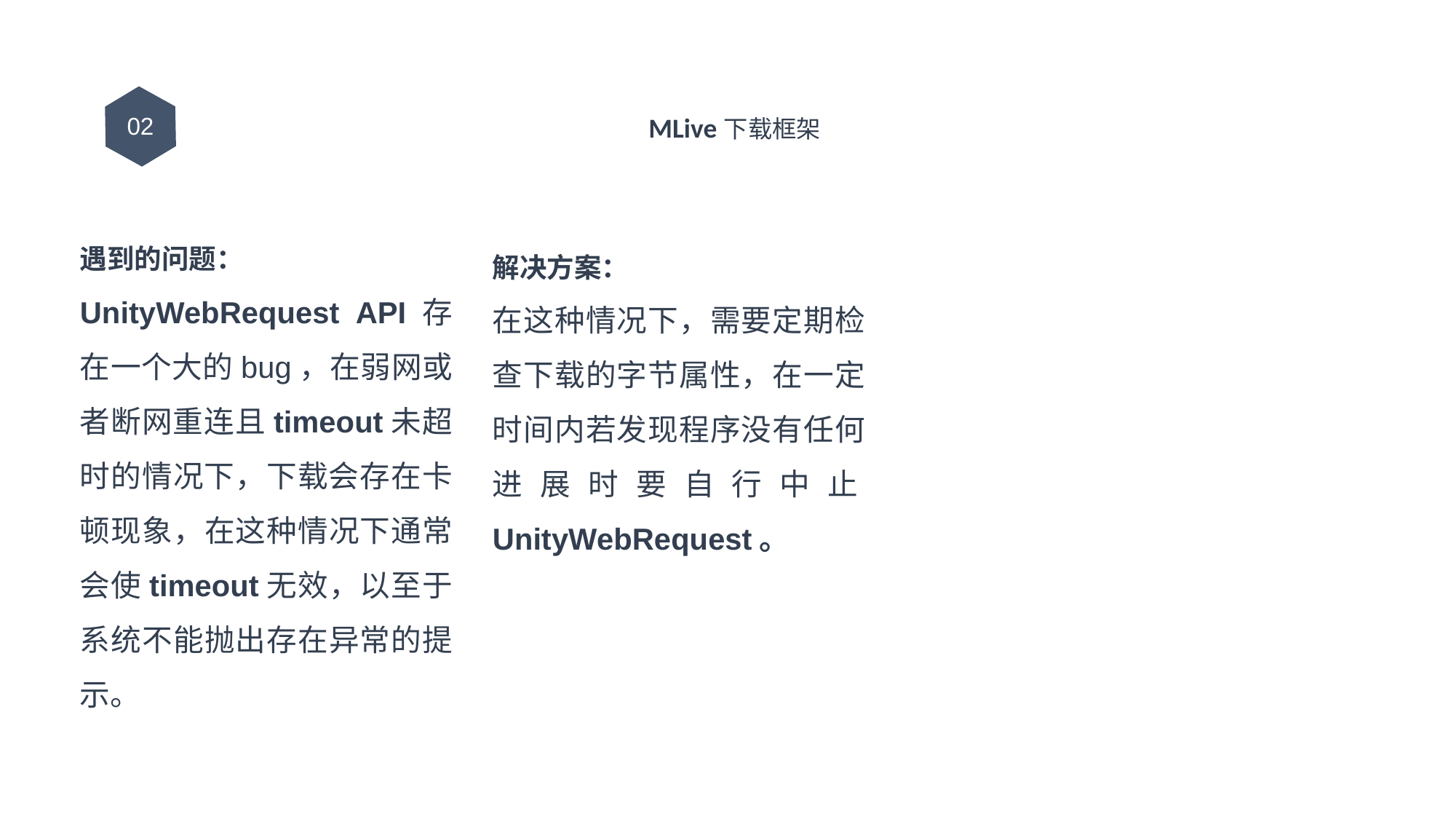

02
MLive下载框架
遇到的问题：
UnityWebRequest API存在一个大的bug，在弱网或者断网重连且timeout未超时的情况下，下载会存在卡顿现象，在这种情况下通常会使timeout无效，以至于系统不能抛出存在异常的提示。
解决方案：
在这种情况下，需要定期检查下载的字节属性，在一定时间内若发现程序没有任何进展时要自行中止UnityWebRequest。